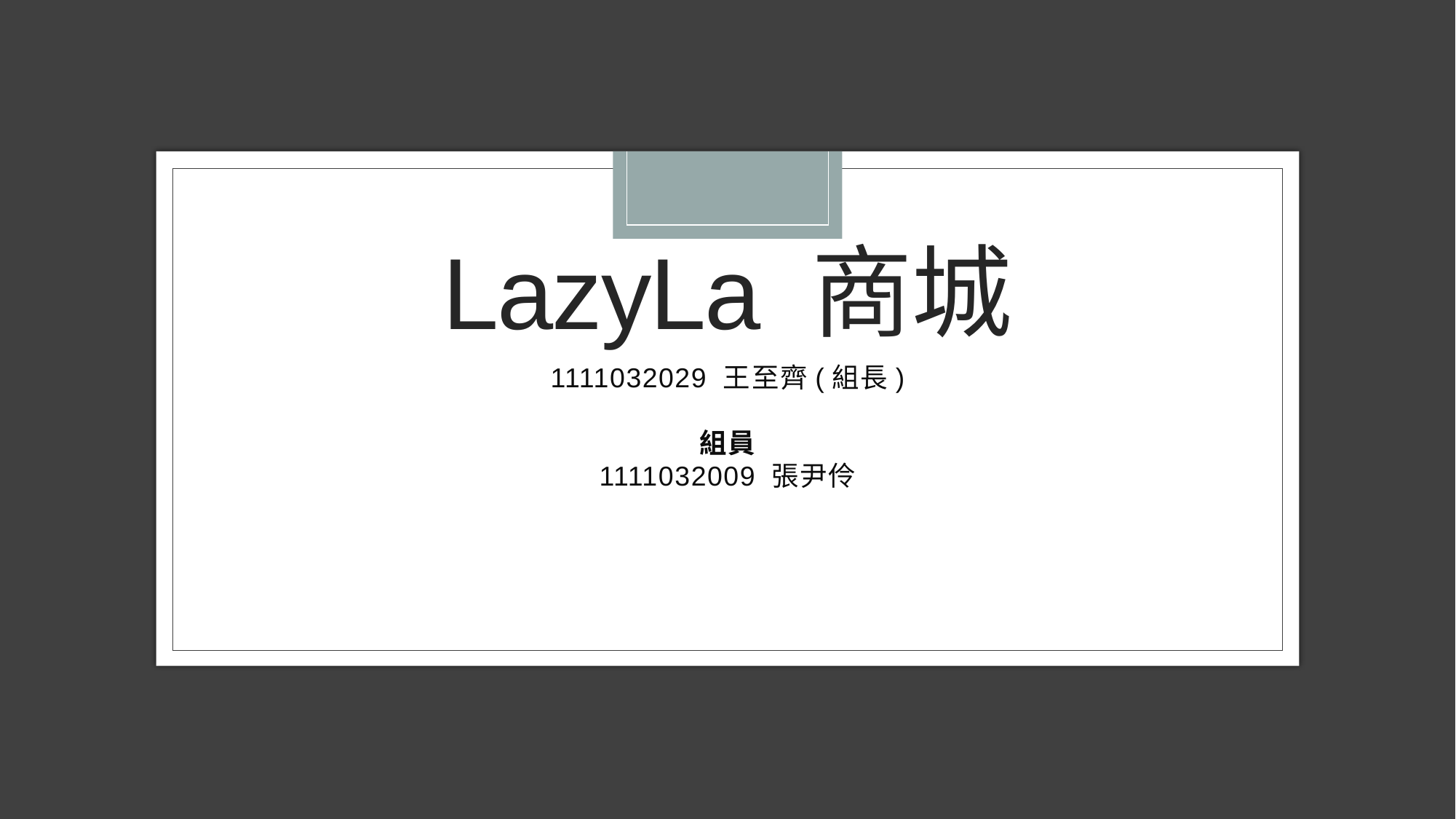

# LazyLa 商城
1111032029 王至齊(組長)

組員
1111032009 張尹伶